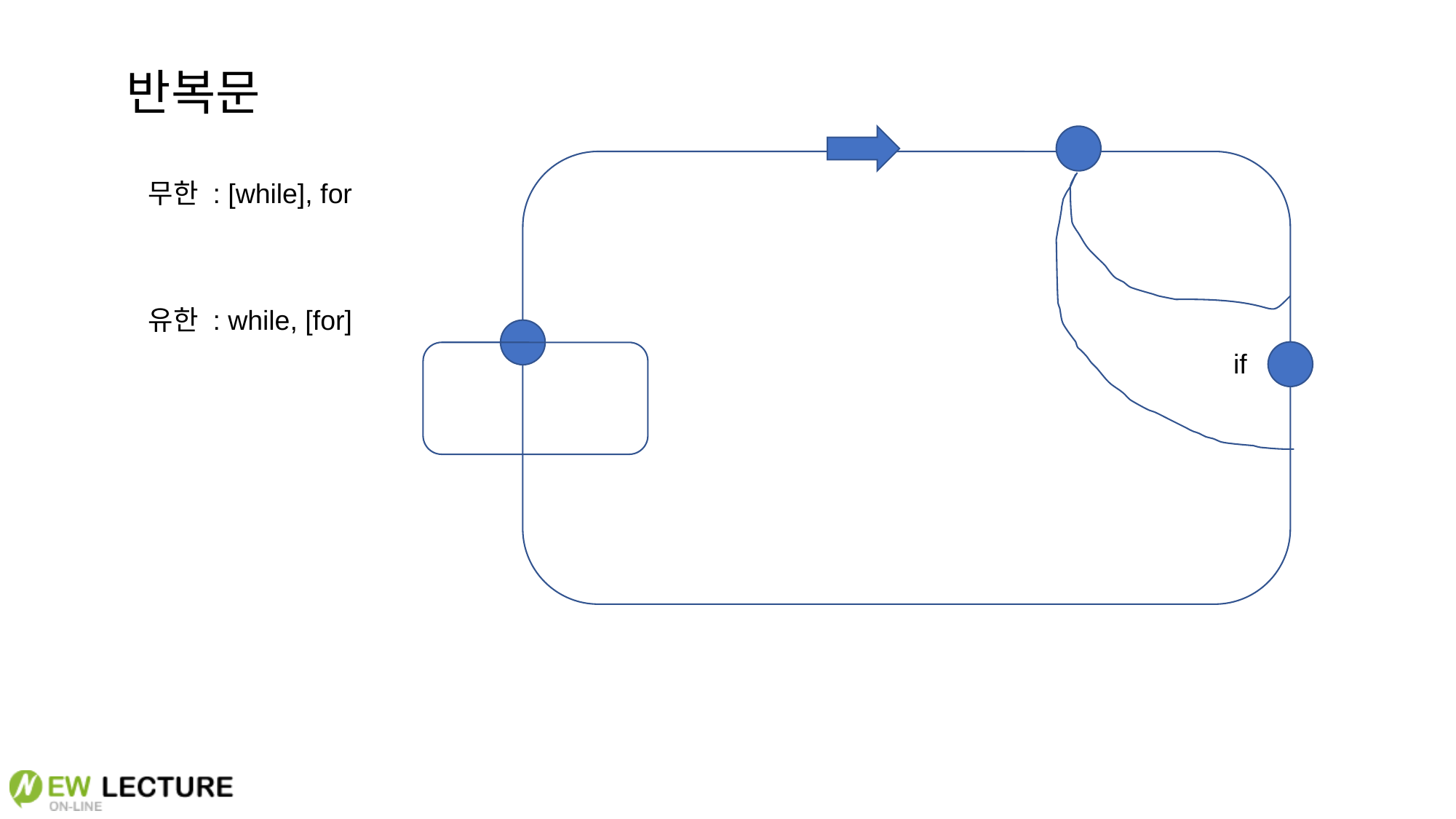

반복문

무한 : [while], for

유한 : while, [for]

if